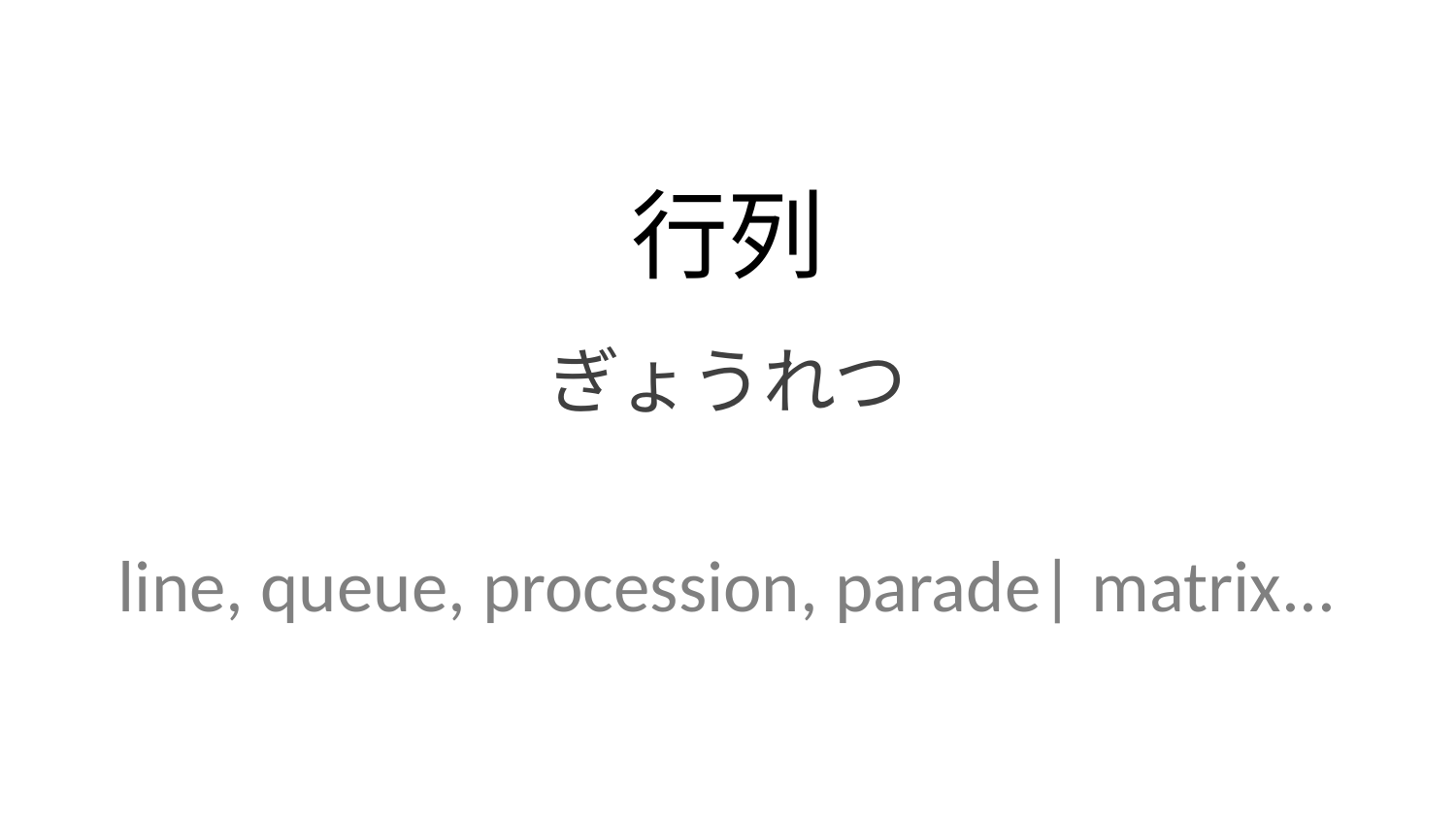

行列

ぎょうれつ
line, queue, procession, parade| matrix...